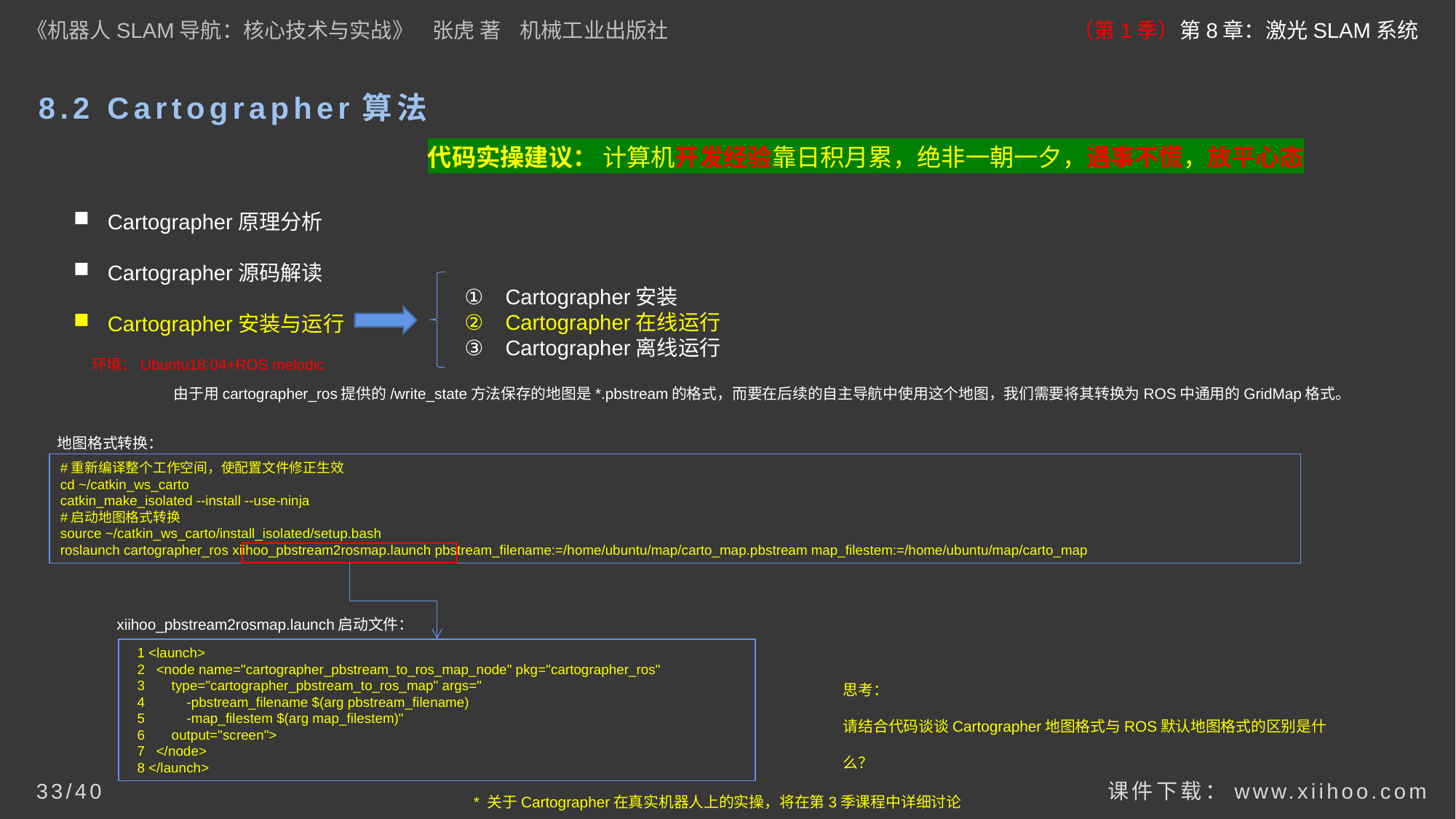

《机器人SLAM导航：核心技术与实战》    张虎 著    机械工业出版社
（第1季）第8章：激光SLAM系统
# 8.2 Cartographer算法
代码实操建议： 计算机开发经验靠日积月累，绝非一朝一夕，遇事不慌，放平心态
代码阅读技巧： 程序调用流程 + 数据调用流程
Cartographer原理分析
Cartographer源码解读
Cartographer安装与运行

Cartographer安装
Cartographer在线运行
Cartographer离线运行

环境：Ubuntu18.04+ROS melodic
由于用cartographer_ros提供的/write_state方法保存的地图是*.pbstream的格式，而要在后续的自主导航中使用这个地图，我们需要将其转换为ROS中通用的GridMap格式。
地图格式转换：
#重新编译整个工作空间，使配置文件修正生效
cd ~/catkin_ws_carto
catkin_make_isolated --install --use-ninja
#启动地图格式转换
source ~/catkin_ws_carto/install_isolated/setup.bash
roslaunch cartographer_ros xiihoo_pbstream2rosmap.launch pbstream_filename:=/home/ubuntu/map/carto_map.pbstream map_filestem:=/home/ubuntu/map/carto_map

xiihoo_pbstream2rosmap.launch启动文件：
  1 <launch>
  2   <node name="cartographer_pbstream_to_ros_map_node" pkg="cartographer_ros"
  3       type="cartographer_pbstream_to_ros_map" args="
  4           -pbstream_filename $(arg pbstream_filename)
  5           -map_filestem $(arg map_filestem)"
  6       output="screen">
  7   </node>
  8 </launch>
思考：
请结合代码谈谈Cartographer地图格式与ROS默认地图格式的区别是什么？
课件下载：www.xiihoo.com
33/40
* 关于Cartographer在真实机器人上的实操，将在第3季课程中详细讨论